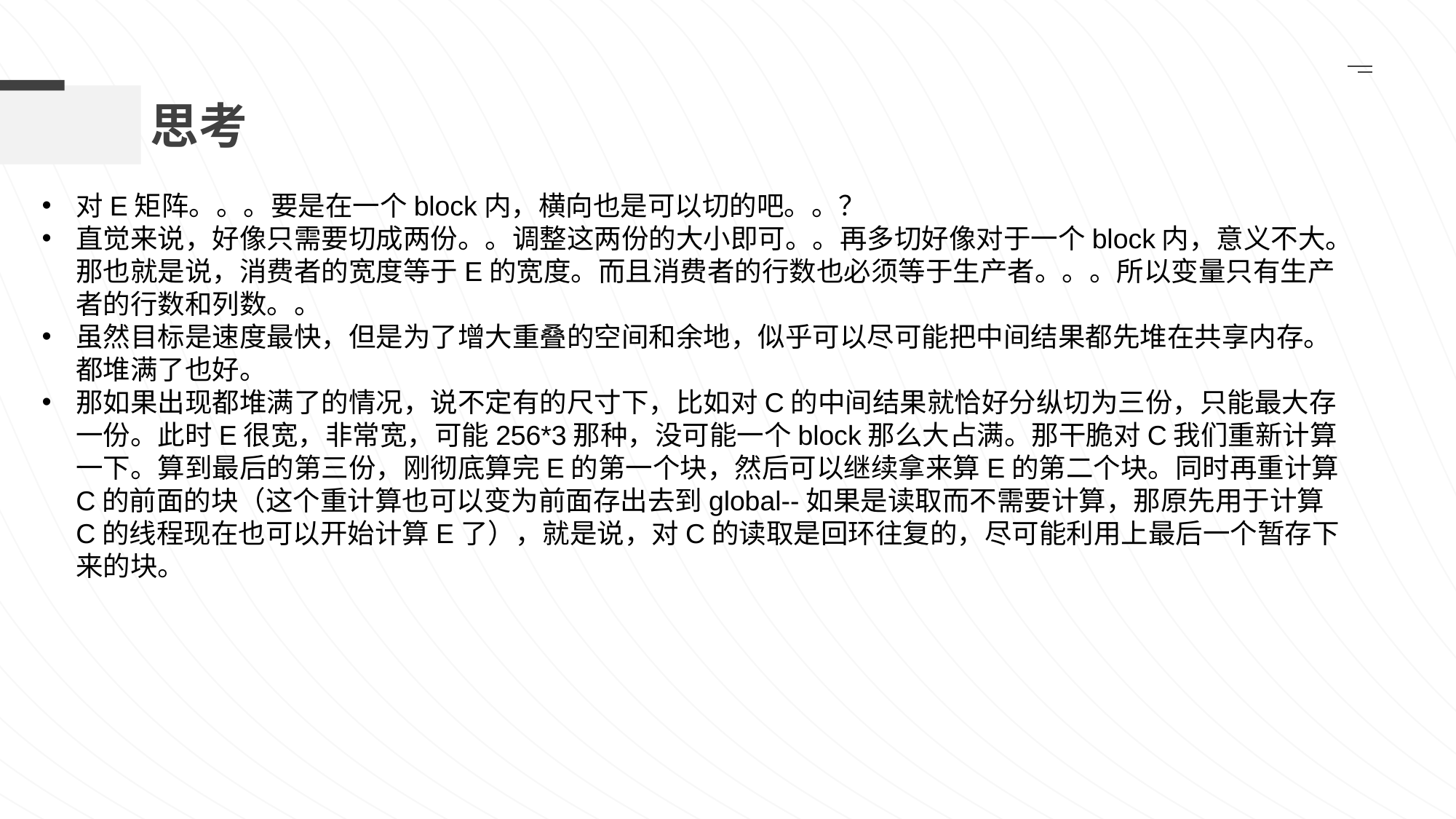

思考
对E矩阵。。。要是在一个block内，横向也是可以切的吧。。？
直觉来说，好像只需要切成两份。。调整这两份的大小即可。。再多切好像对于一个block内，意义不大。那也就是说，消费者的宽度等于E的宽度。而且消费者的行数也必须等于生产者。。。所以变量只有生产者的行数和列数。。
虽然目标是速度最快，但是为了增大重叠的空间和余地，似乎可以尽可能把中间结果都先堆在共享内存。都堆满了也好。
那如果出现都堆满了的情况，说不定有的尺寸下，比如对C的中间结果就恰好分纵切为三份，只能最大存一份。此时E很宽，非常宽，可能256*3那种，没可能一个block那么大占满。那干脆对C我们重新计算一下。算到最后的第三份，刚彻底算完E的第一个块，然后可以继续拿来算E的第二个块。同时再重计算C的前面的块（这个重计算也可以变为前面存出去到global--如果是读取而不需要计算，那原先用于计算C的线程现在也可以开始计算E了），就是说，对C的读取是回环往复的，尽可能利用上最后一个暂存下来的块。